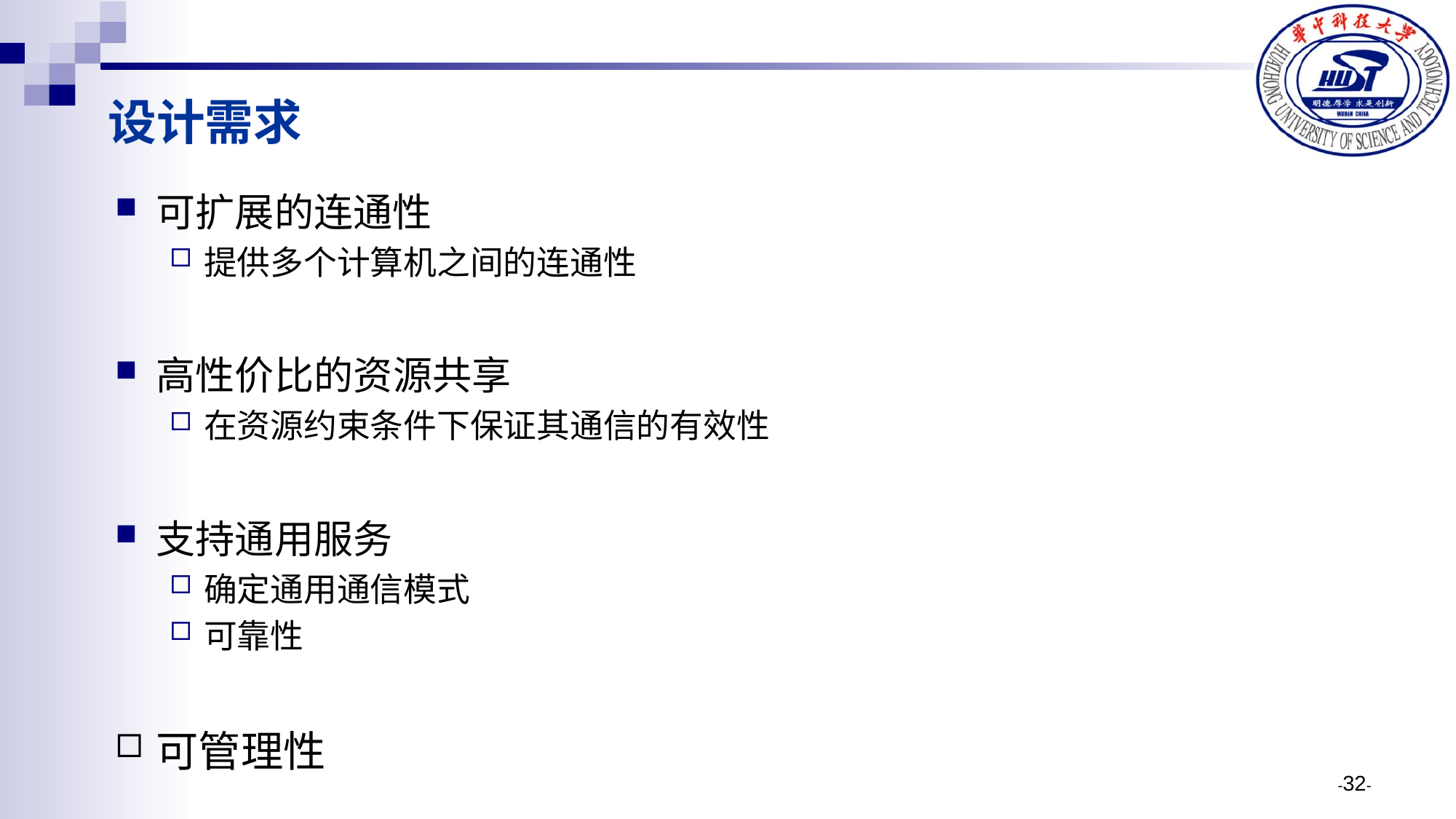

# 设计需求
可扩展的连通性
提供多个计算机之间的连通性

高性价比的资源共享
在资源约束条件下保证其通信的有效性

支持通用服务
确定通用通信模式
可靠性

可管理性

-32-